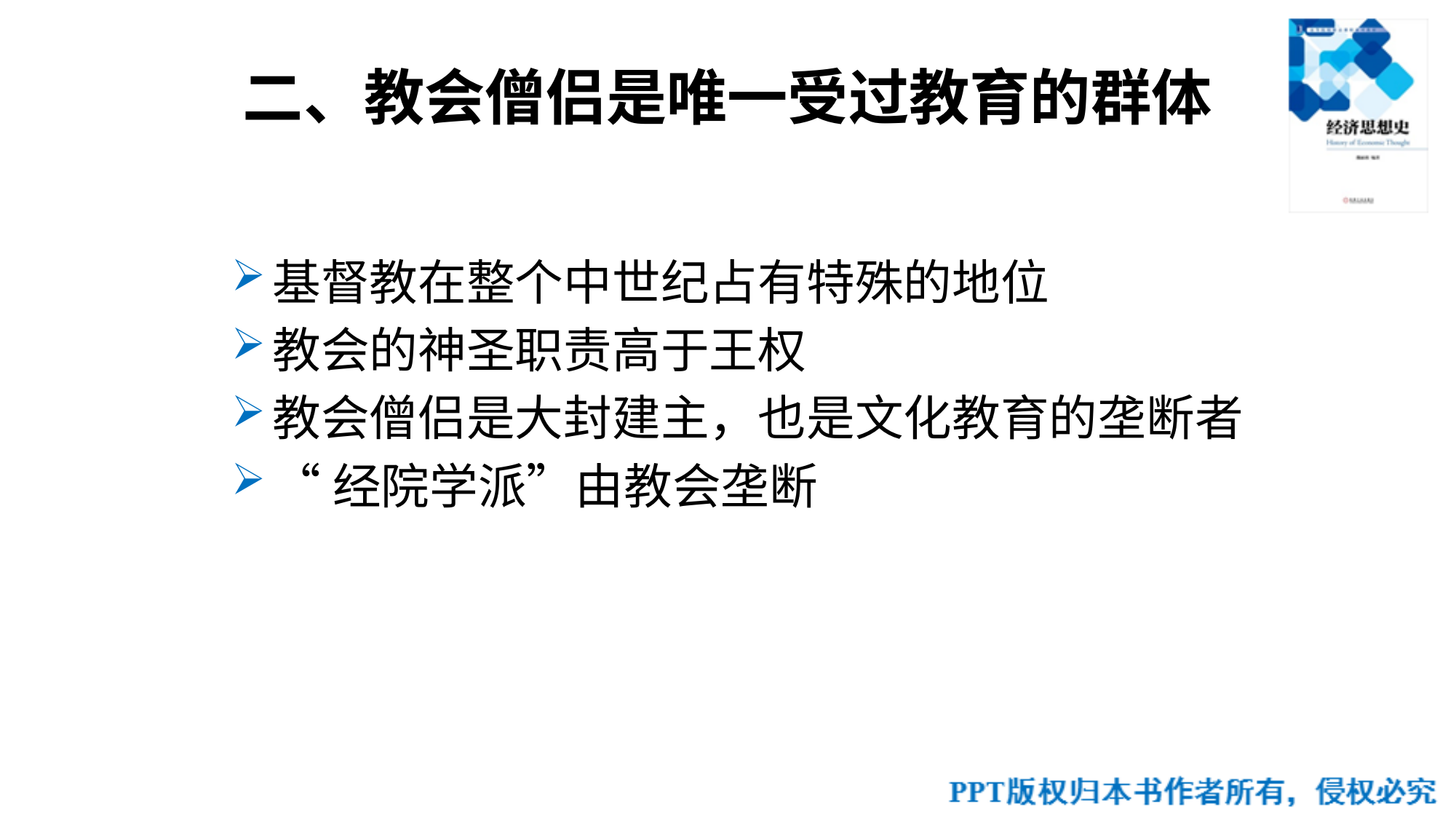

# 二、教会僧侣是唯一受过教育的群体
基督教在整个中世纪占有特殊的地位
教会的神圣职责高于王权
教会僧侣是大封建主，也是文化教育的垄断者
“经院学派”由教会垄断
28